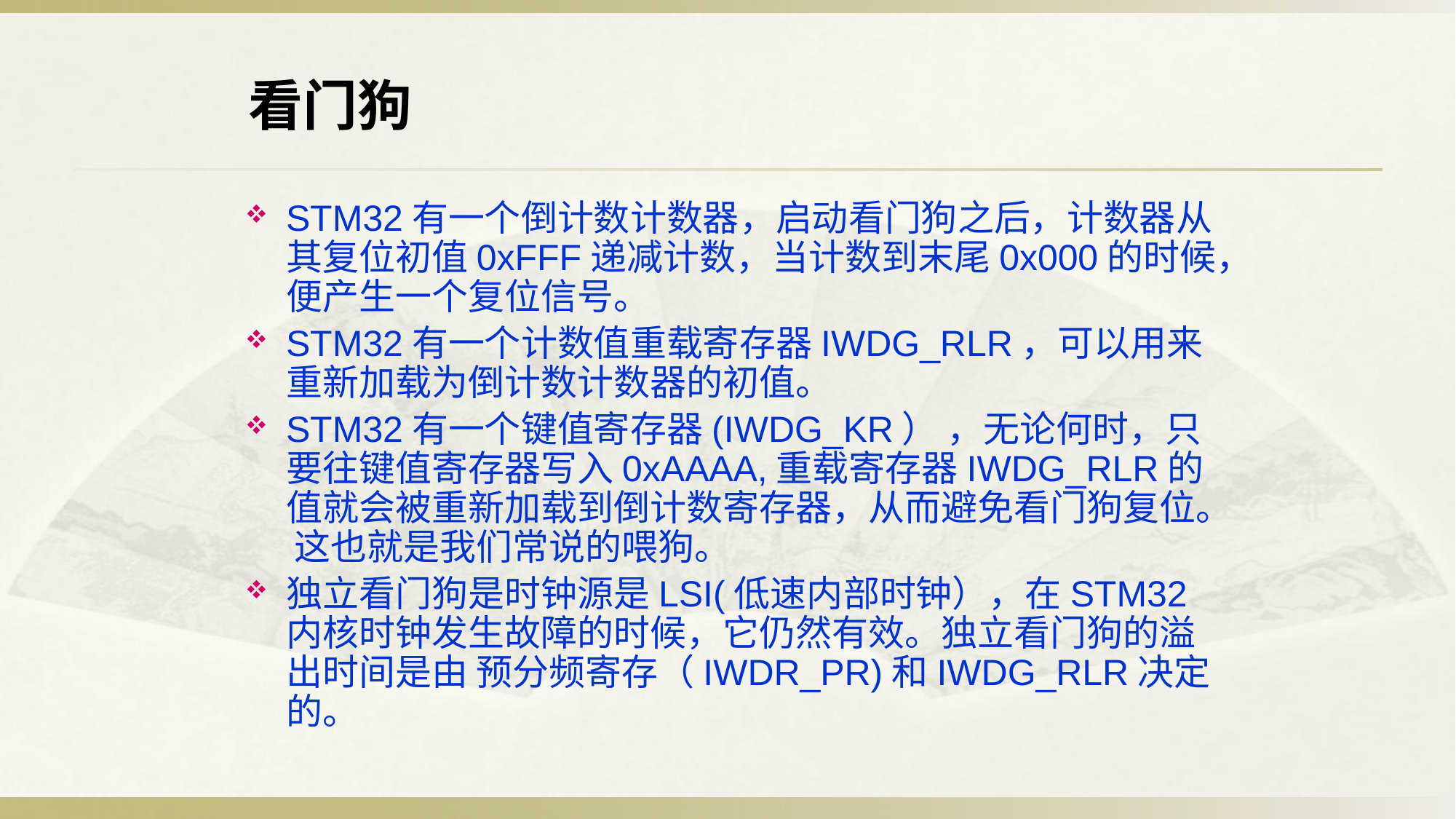

看门狗
STM32有一个倒计数计数器，启动看门狗之后，计数器从其复位初值0xFFF递减计数，当计数到末尾0x000的时候，便产生一个复位信号。
STM32有一个计数值重载寄存器IWDG_RLR，可以用来重新加载为倒计数计数器的初值。
STM32有一个键值寄存器(IWDG_KR） ，无论何时，只要往键值寄存器写入0xAAAA,重载寄存器IWDG_RLR的值就会被重新加载到倒计数寄存器，从而避免看门狗复位。 这也就是我们常说的喂狗。
独立看门狗是时钟源是LSI(低速内部时钟），在STM32内核时钟发生故障的时候，它仍然有效。独立看门狗的溢出时间是由 预分频寄存（IWDR_PR)和IWDG_RLR决定的。